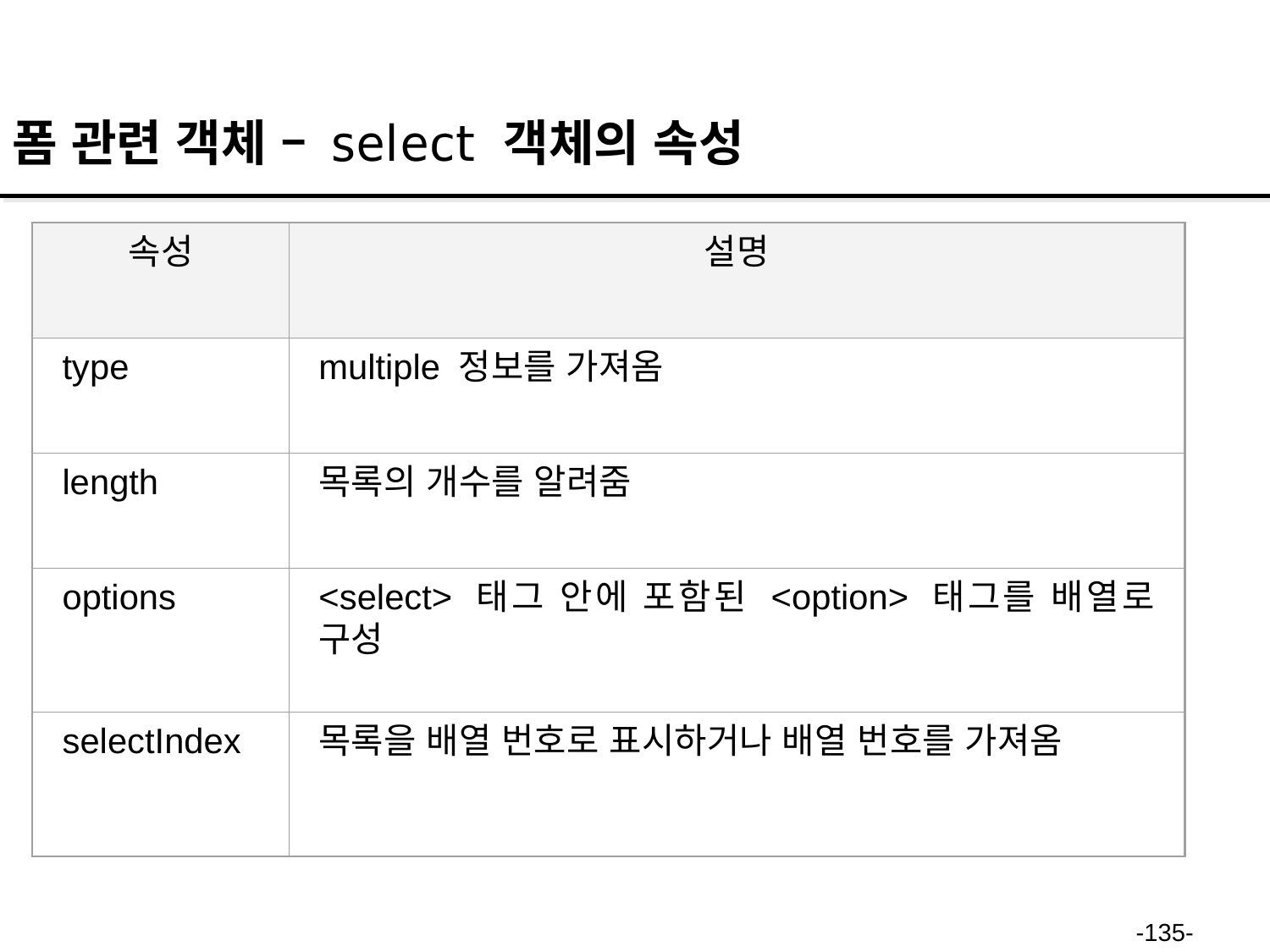

폼 관련 객체 – select 객체의 속성

속성

설명

type

multiple 정보를 가져옴

length

목록의 개수를 알려줌

options

<select> 태그 안에 포함된 <option> 태그를 배열로 구성

selectIndex

목록을 배열 번호로 표시하거나 배열 번호를 가져옴

-135-